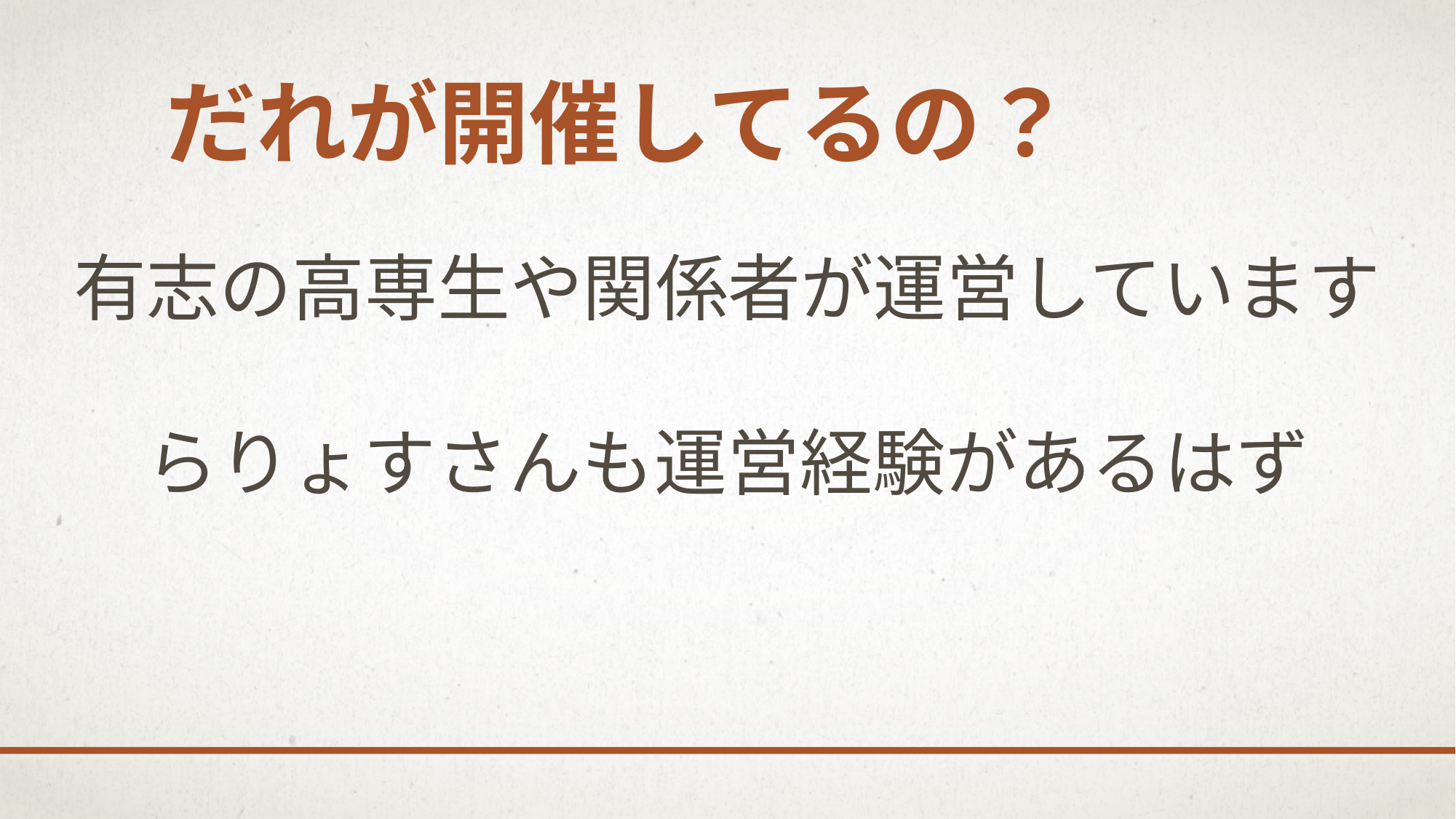

# だれが開催してるの？
有志の高専生や関係者が運営しています

らりょすさんも運営経験があるはず